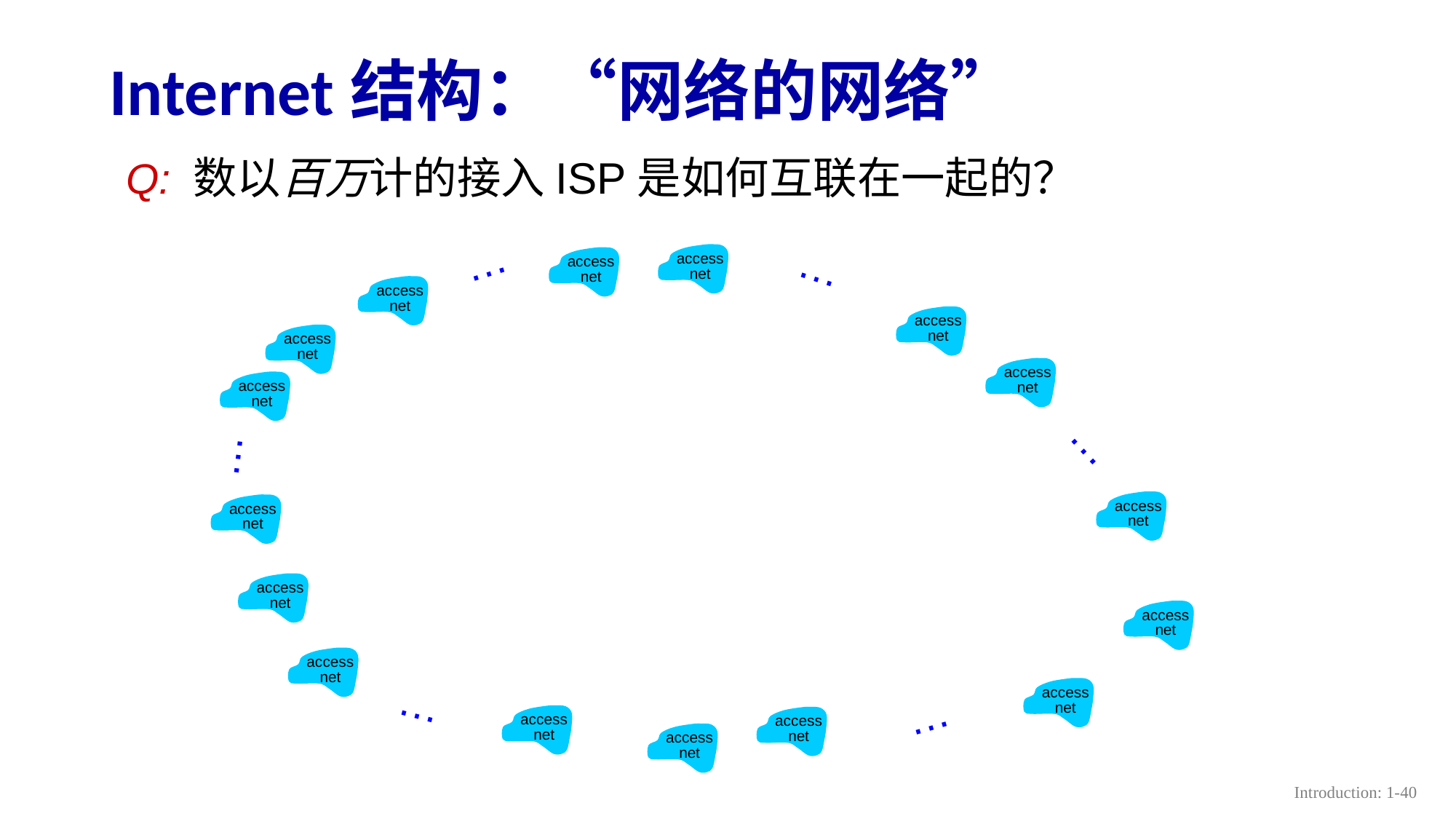

# Internet结构：“网络的网络”
Q: 数以百万计的接入ISP是如何互联在一起的？
…
…

access
net

access
net

access
net

access
net

access
net

access
net

access
net
…
…

access
net

access
net

access
net

access
net

access
net

access
net
…

access
net

access
net
…

access
net
Introduction: 1-40